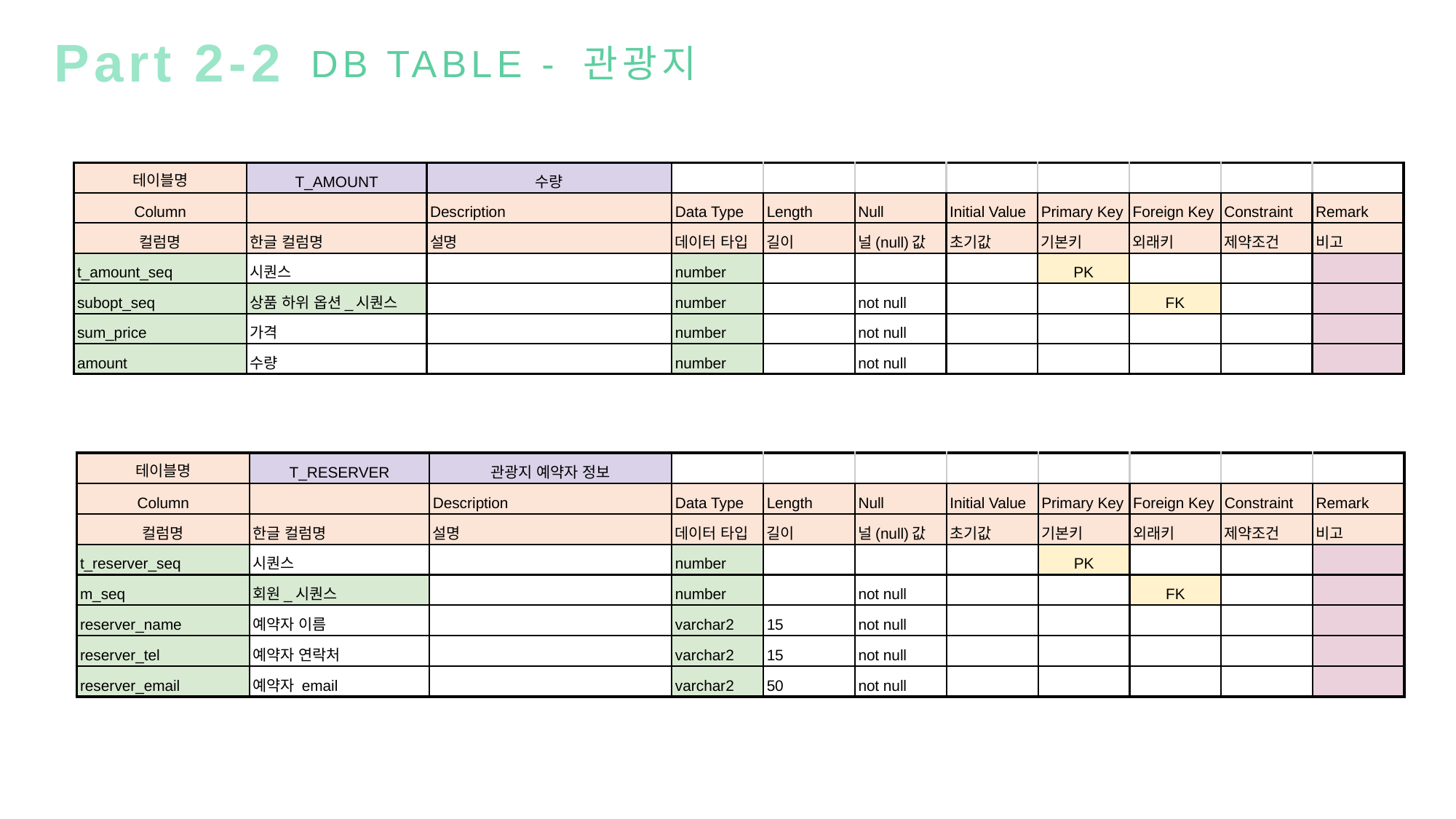

Part 2-2
DB TABLE - 관광지
| 테이블명 | T\_AMOUNT | 수량 |  |  |  |  |  |  |  |  |
| --- | --- | --- | --- | --- | --- | --- | --- | --- | --- | --- |
| Column |  | Description | Data Type | Length | Null | Initial Value | Primary Key | Foreign Key | Constraint | Remark |
| 컬럼명 | 한글 컬럼명 | 설명 | 데이터 타입 | 길이 | 널(null)값 | 초기값 | 기본키 | 외래키 | 제약조건 | 비고 |
| t\_amount\_seq | 시퀀스 |  | number |  |  |  | PK |  |  |  |
| subopt\_seq | 상품 하위 옵션\_시퀀스 |  | number |  | not null |  |  | FK |  |  |
| sum\_price | 가격 |  | number |  | not null |  |  |  |  |  |
| amount | 수량 |  | number |  | not null |  |  |  |  |  |
| 테이블명 | T\_RESERVER | 관광지 예약자 정보 |  |  |  |  |  |  |  |  |
| --- | --- | --- | --- | --- | --- | --- | --- | --- | --- | --- |
| Column |  | Description | Data Type | Length | Null | Initial Value | Primary Key | Foreign Key | Constraint | Remark |
| 컬럼명 | 한글 컬럼명 | 설명 | 데이터 타입 | 길이 | 널(null)값 | 초기값 | 기본키 | 외래키 | 제약조건 | 비고 |
| t\_reserver\_seq | 시퀀스 |  | number |  |  |  | PK |  |  |  |
| m\_seq | 회원\_시퀀스 |  | number |  | not null |  |  | FK |  |  |
| reserver\_name | 예약자 이름 |  | varchar2 | 15 | not null |  |  |  |  |  |
| reserver\_tel | 예약자 연락처 |  | varchar2 | 15 | not null |  |  |  |  |  |
| reserver\_email | 예약자 email |  | varchar2 | 50 | not null |  |  |  |  |  |